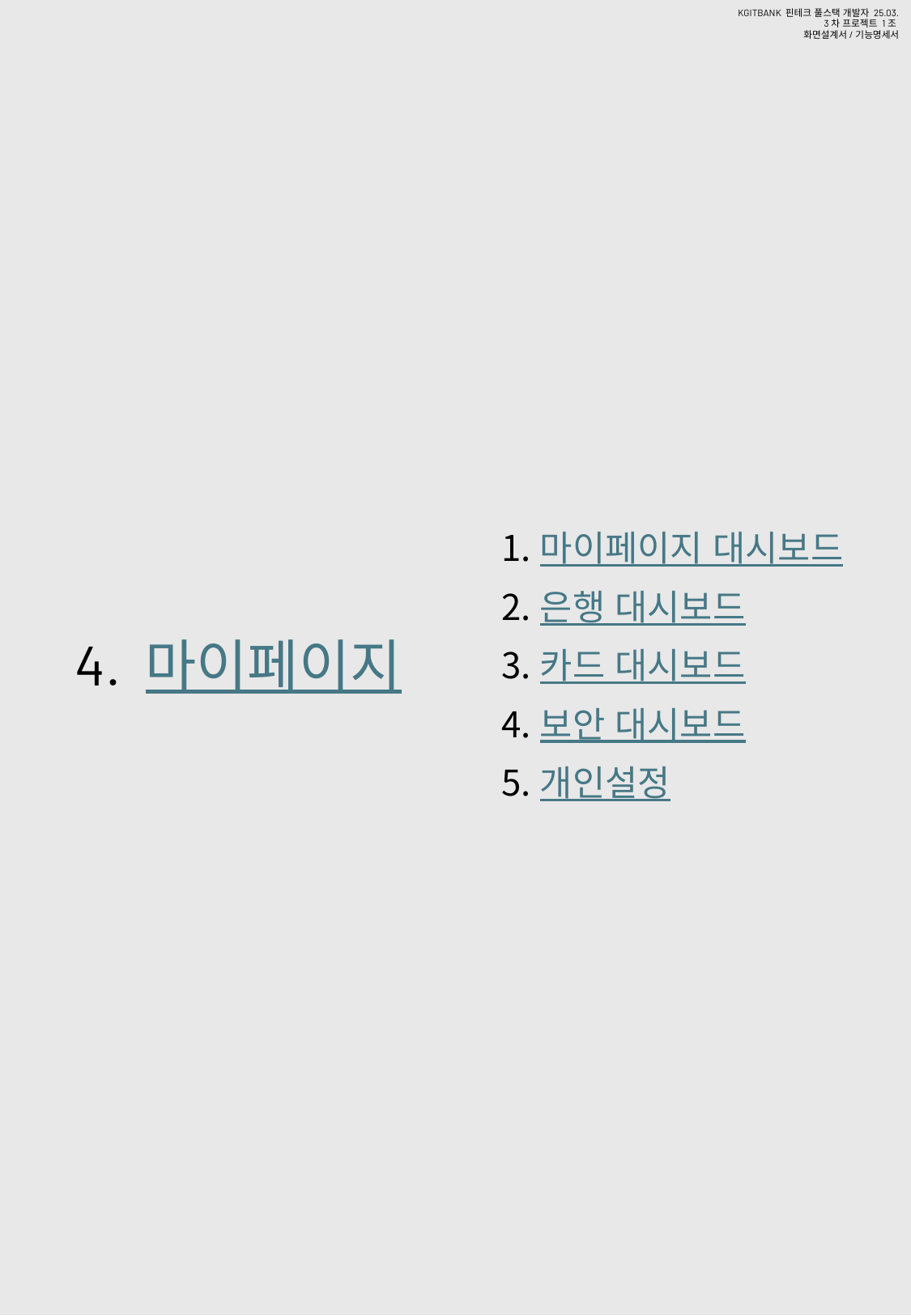

마이페이지 대시보드
은행 대시보드
카드 대시보드
보안 대시보드
개인설정
# 4. 마이페이지